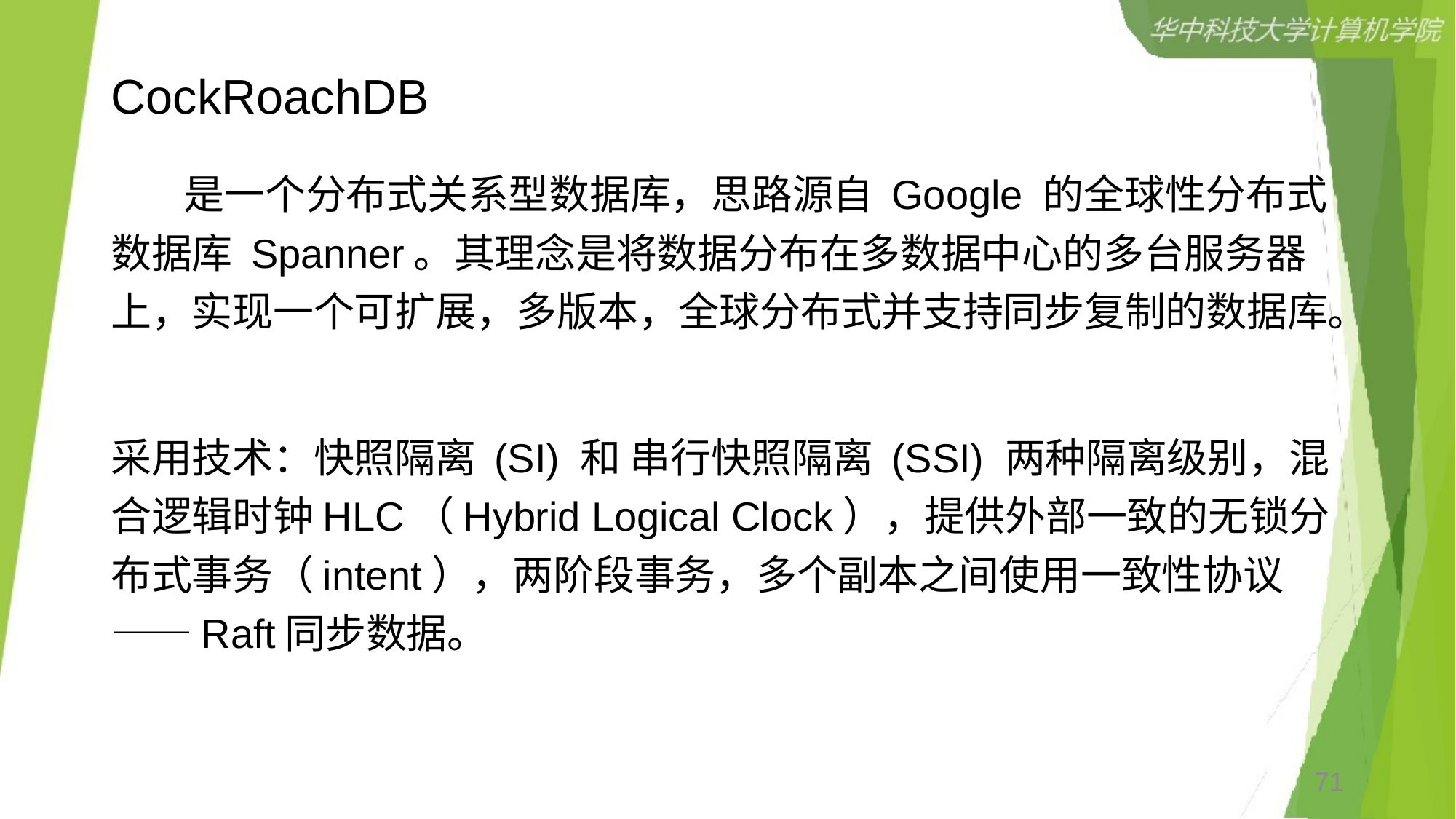

# CockRoachDB
       是一个分布式关系型数据库，思路源自 Google 的全球性分布式数据库 Spanner。其理念是将数据分布在多数据中心的多台服务器上，实现一个可扩展，多版本，全球分布式并支持同步复制的数据库。

采用技术：快照隔离 (SI) 和 串行快照隔离 (SSI) 两种隔离级别，混合逻辑时钟HLC（Hybrid Logical Clock），提供外部一致的无锁分布式事务（intent），两阶段事务，多个副本之间使用一致性协议——Raft同步数据。
71